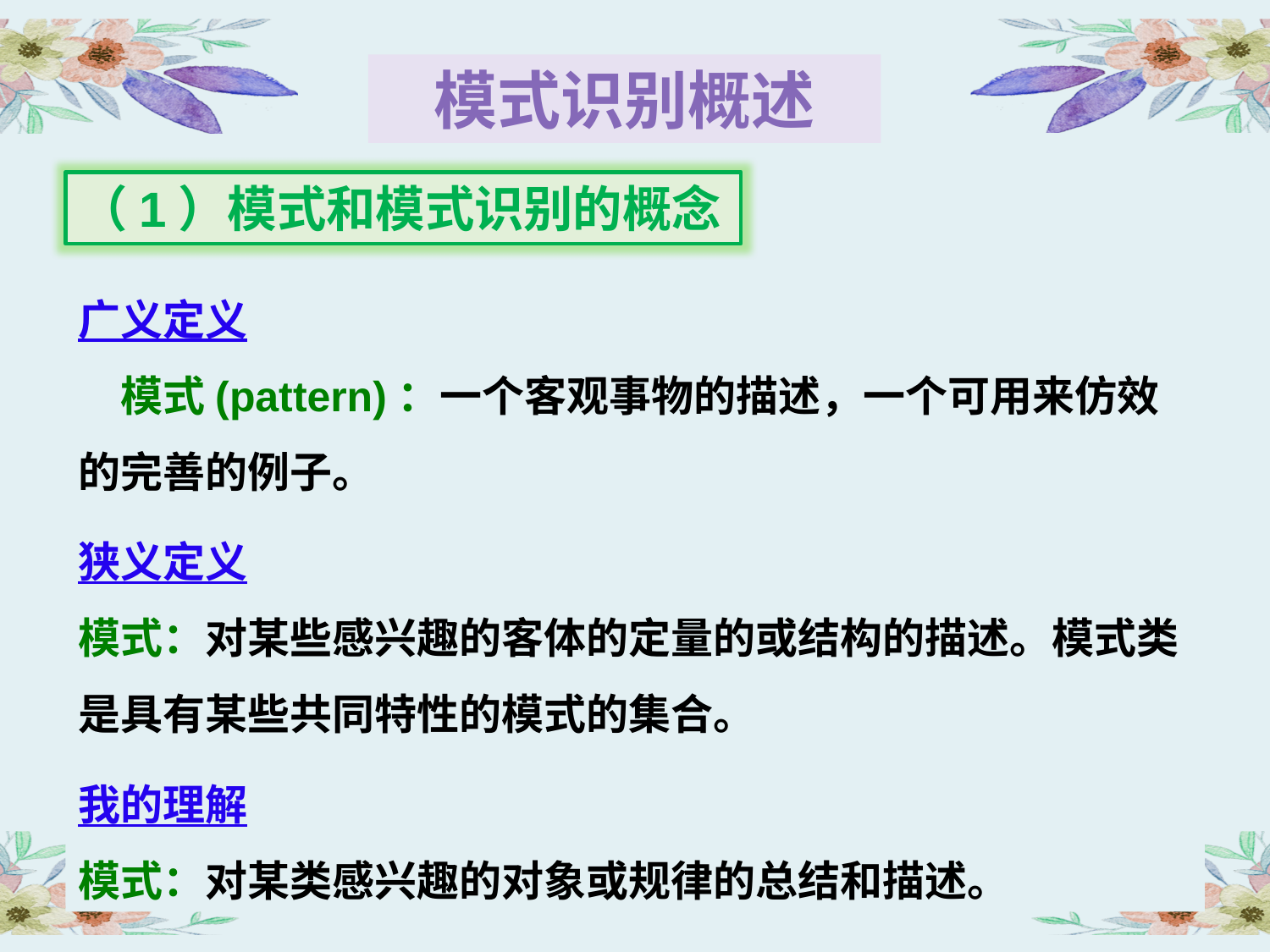

模式识别概述
（1）模式和模式识别的概念
广义定义
模式(pattern)：一个客观事物的描述，一个可用来仿效的完善的例子。
狭义定义
模式：对某些感兴趣的客体的定量的或结构的描述。模式类是具有某些共同特性的模式的集合。
我的理解
模式：对某类感兴趣的对象或规律的总结和描述。